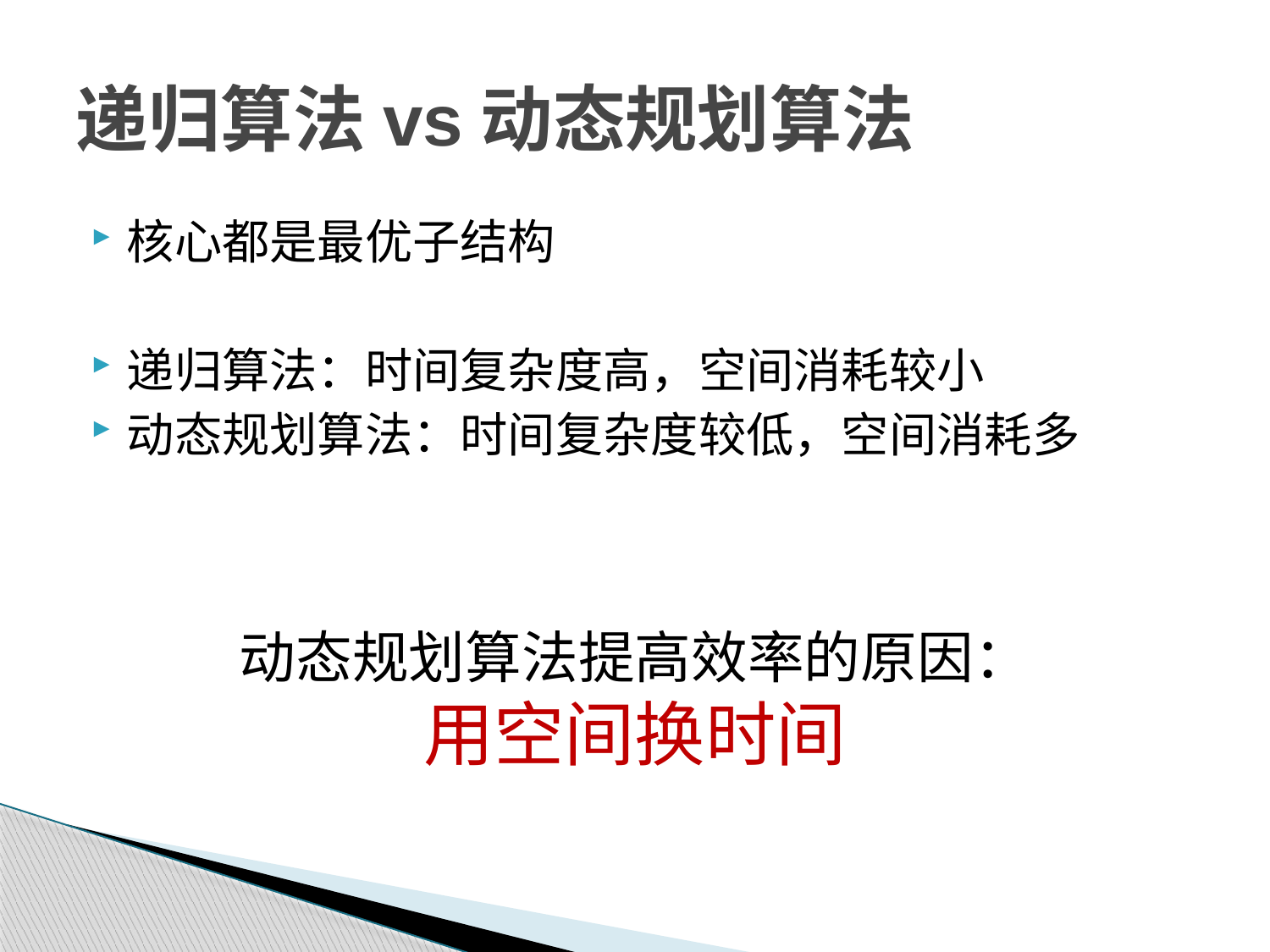

# 递归算法vs动态规划算法
核心都是最优子结构

递归算法：时间复杂度高，空间消耗较小
动态规划算法：时间复杂度较低，空间消耗多
动态规划算法提高效率的原因：用空间换时间